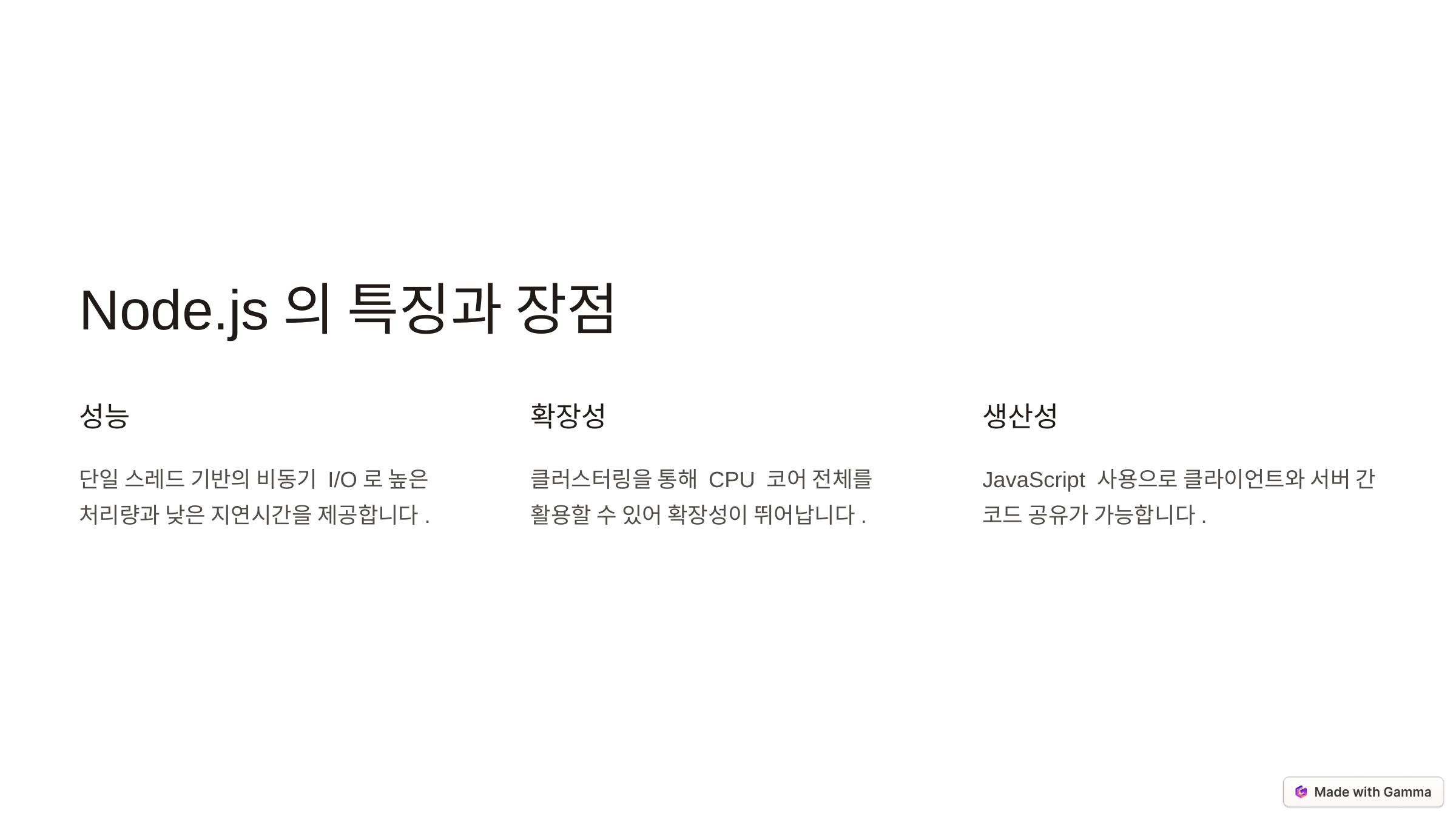

Node.js의 특징과 장점
성능
확장성
생산성
단일 스레드 기반의 비동기 I/O로 높은 처리량과 낮은 지연시간을 제공합니다.
클러스터링을 통해 CPU 코어 전체를 활용할 수 있어 확장성이 뛰어납니다.
JavaScript 사용으로 클라이언트와 서버 간 코드 공유가 가능합니다.